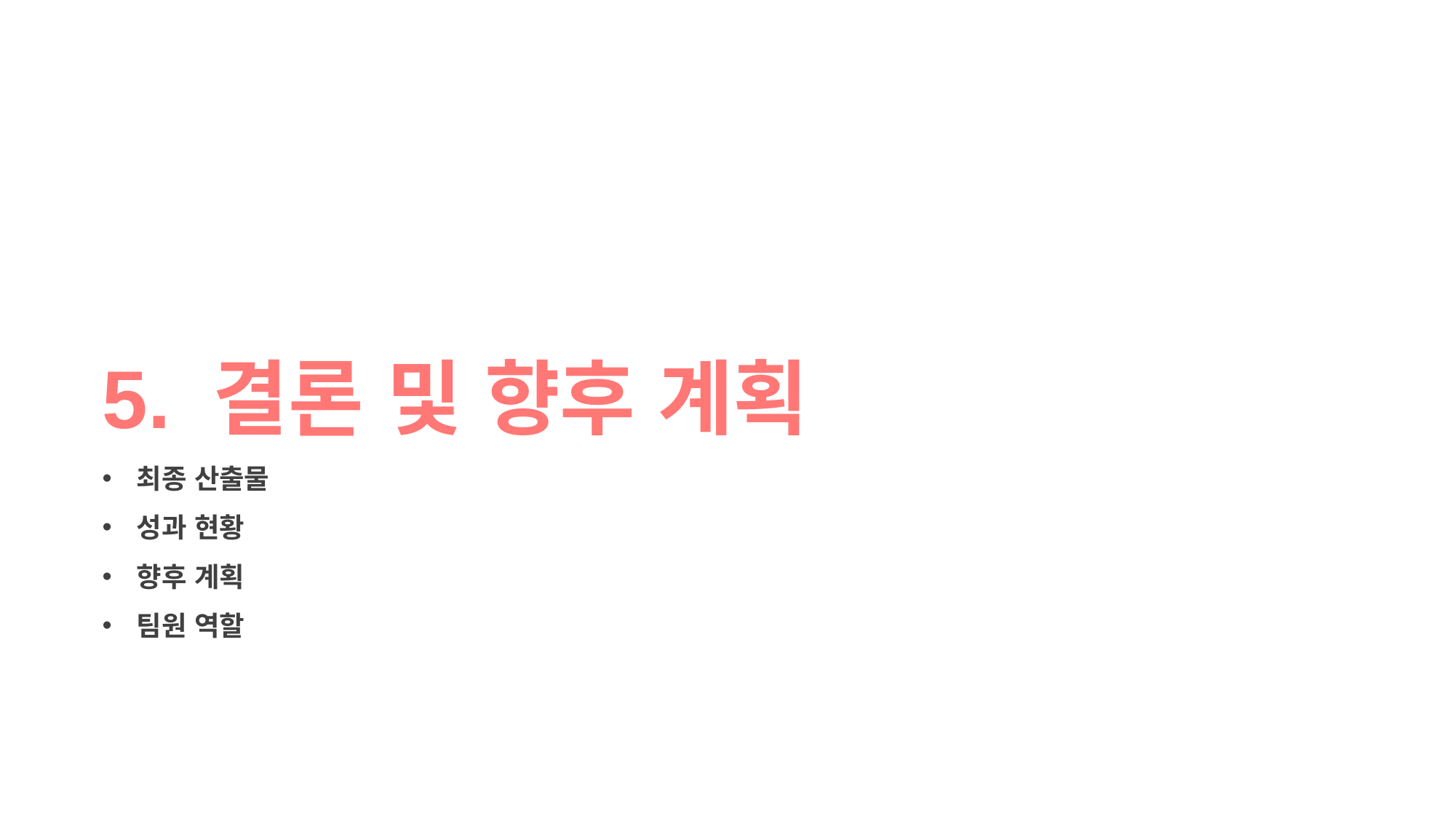

5. 결론 및 향후 계획
최종 산출물
성과 현황
향후 계획
팀원 역할